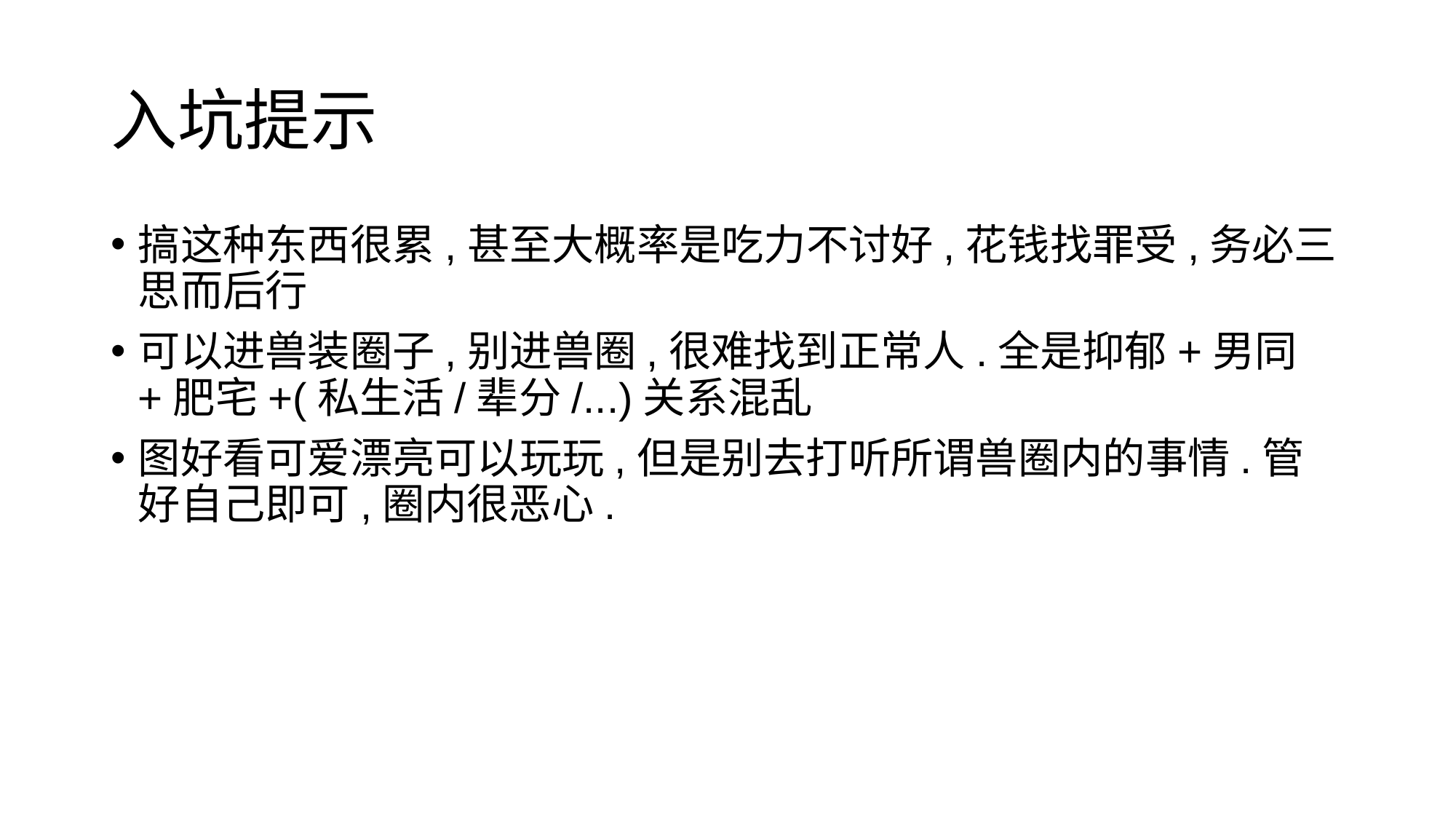

# 入坑提示
搞这种东西很累,甚至大概率是吃力不讨好,花钱找罪受,务必三思而后行
可以进兽装圈子,别进兽圈,很难找到正常人.全是抑郁+男同+肥宅+(私生活/辈分/...)关系混乱
图好看可爱漂亮可以玩玩,但是别去打听所谓兽圈内的事情.管好自己即可,圈内很恶心.